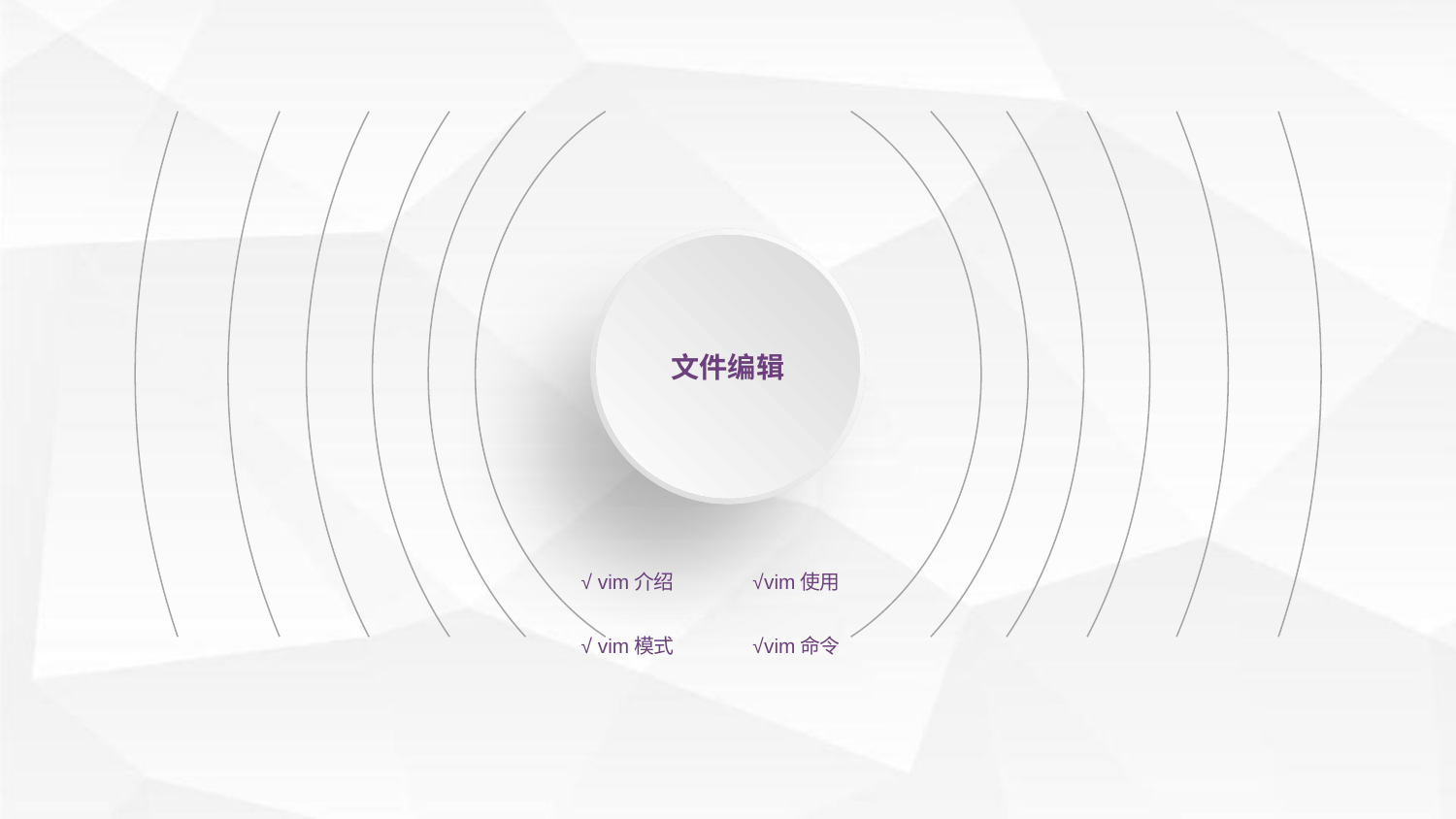

文件编辑
√ vim介绍
√vim使用
√ vim模式
√vim命令